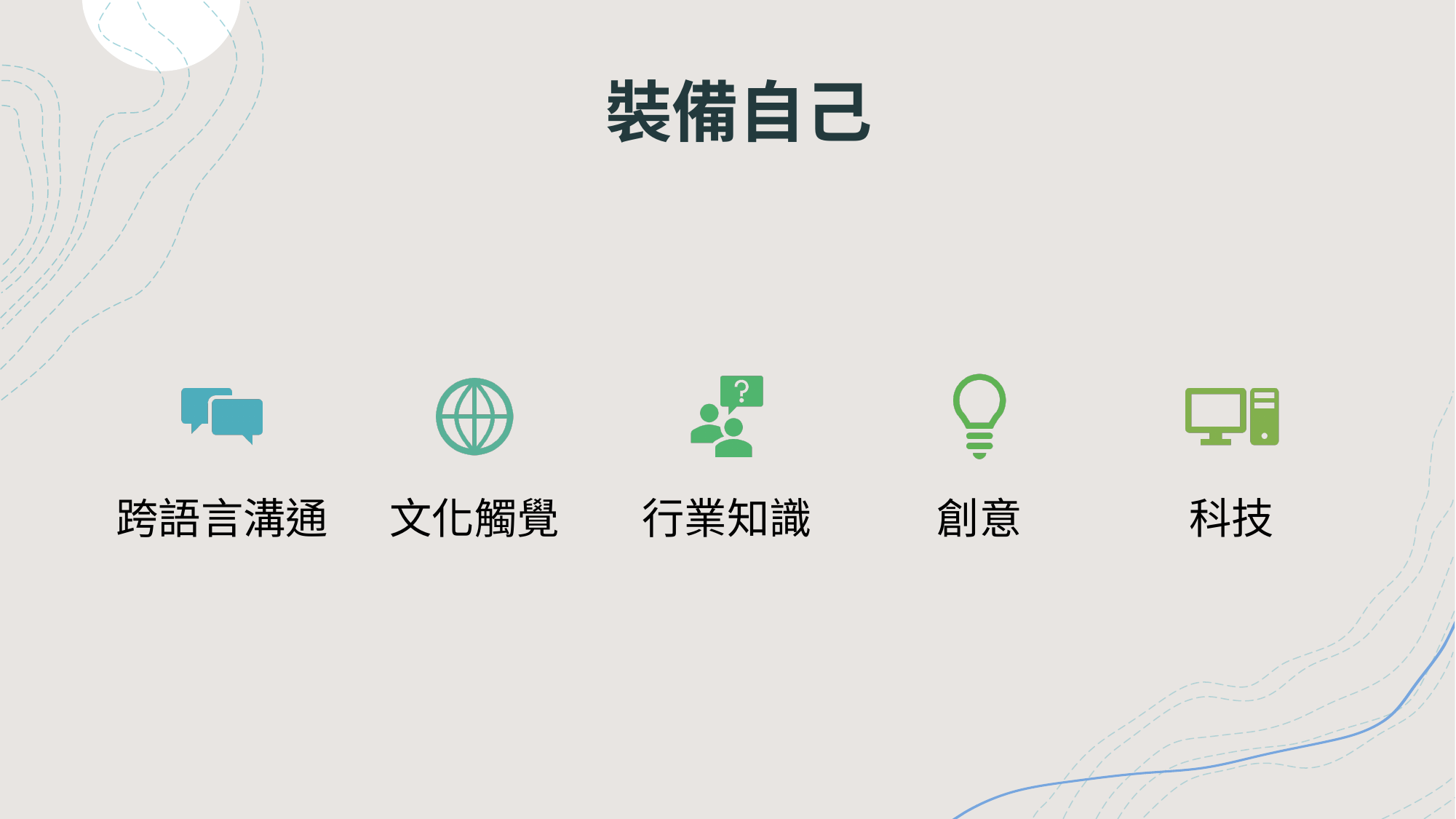

# 裝備自己
跨語言溝通
文化觸覺
行業知識
創意
科技